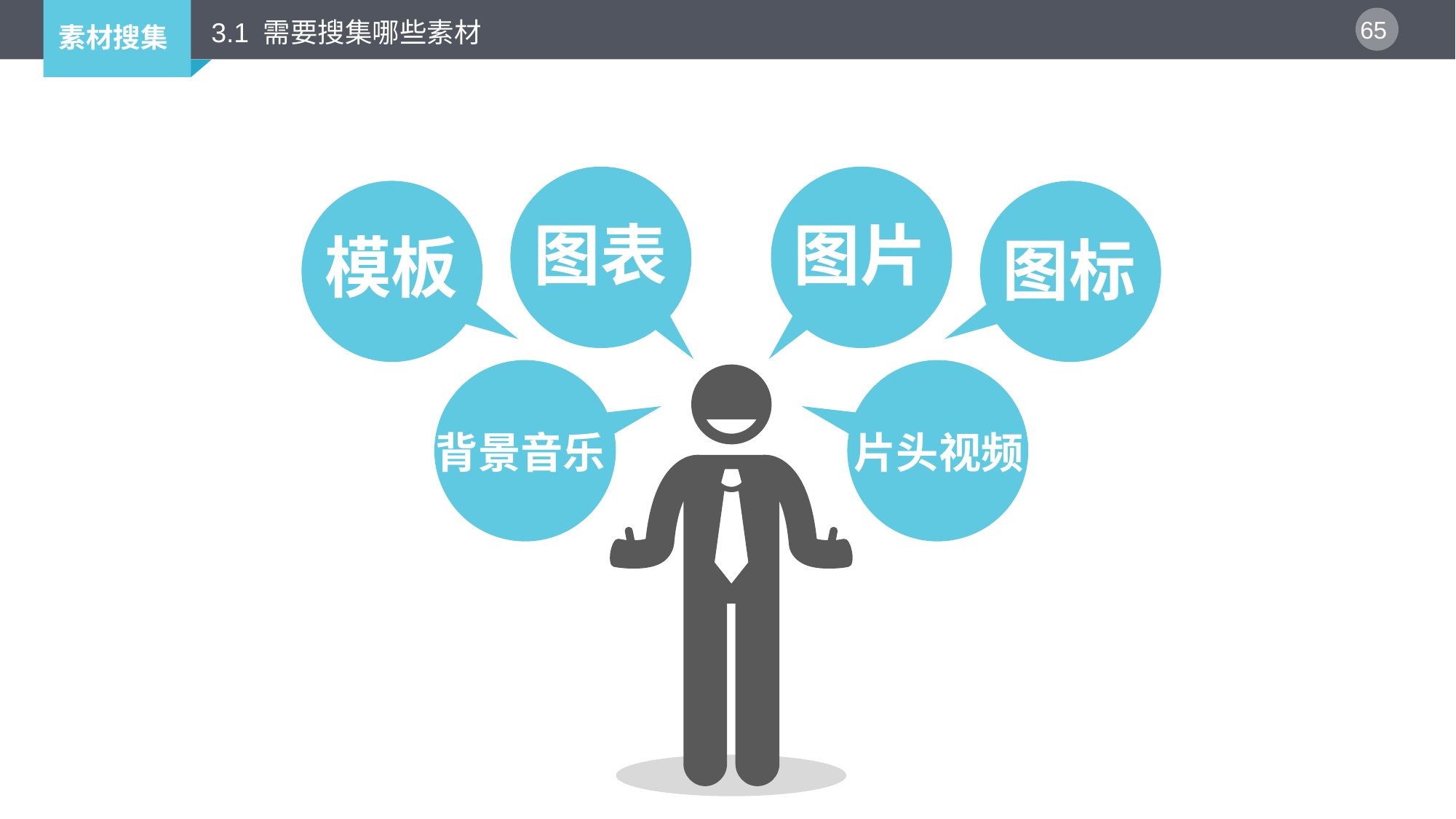

3.1 需要搜集哪些素材

图表
图片
模板
图标

背景音乐
片头视频